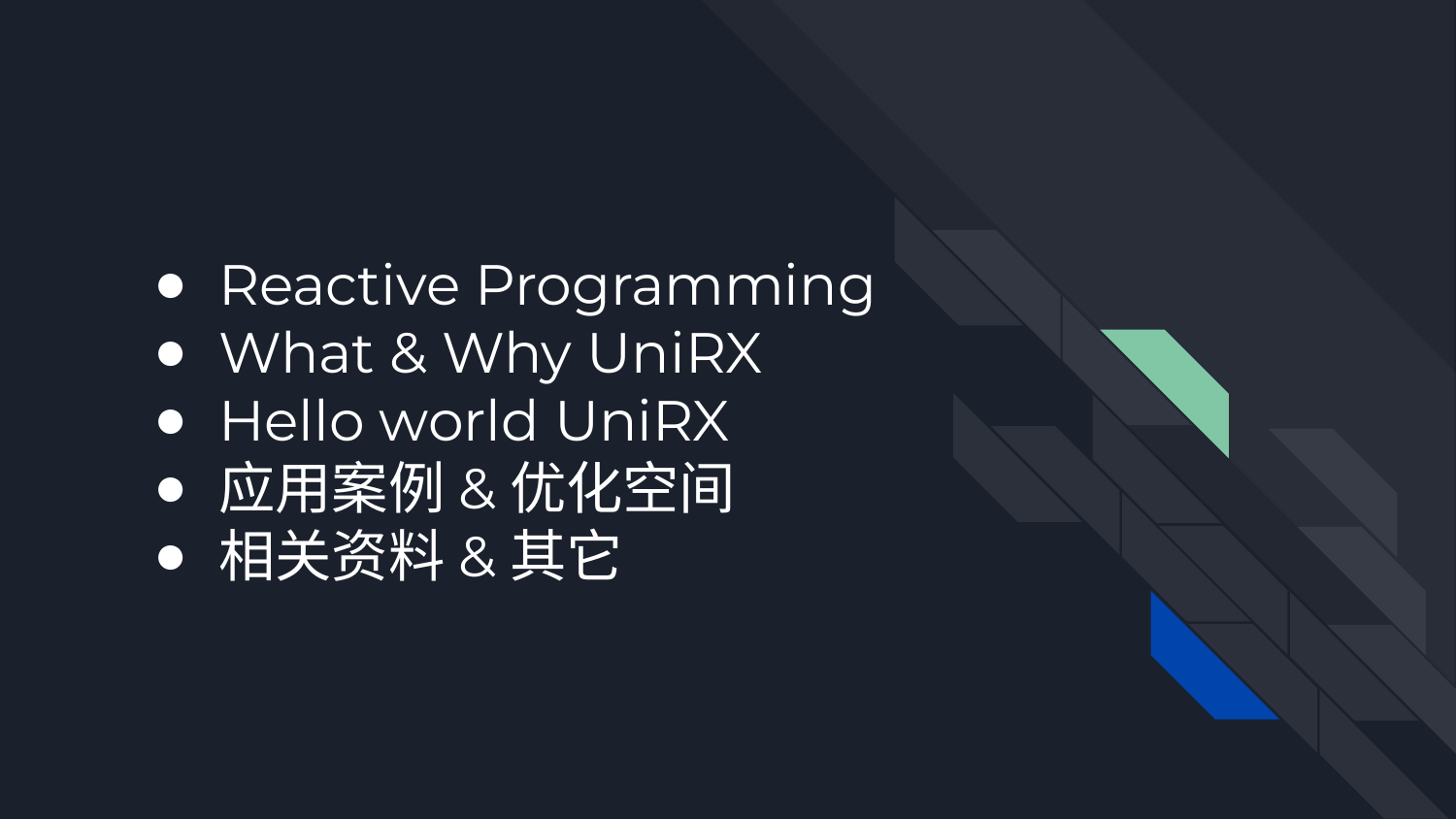

# Reactive Programming
What & Why UniRX
Hello world UniRX
应用案例&优化空间
相关资料&其它